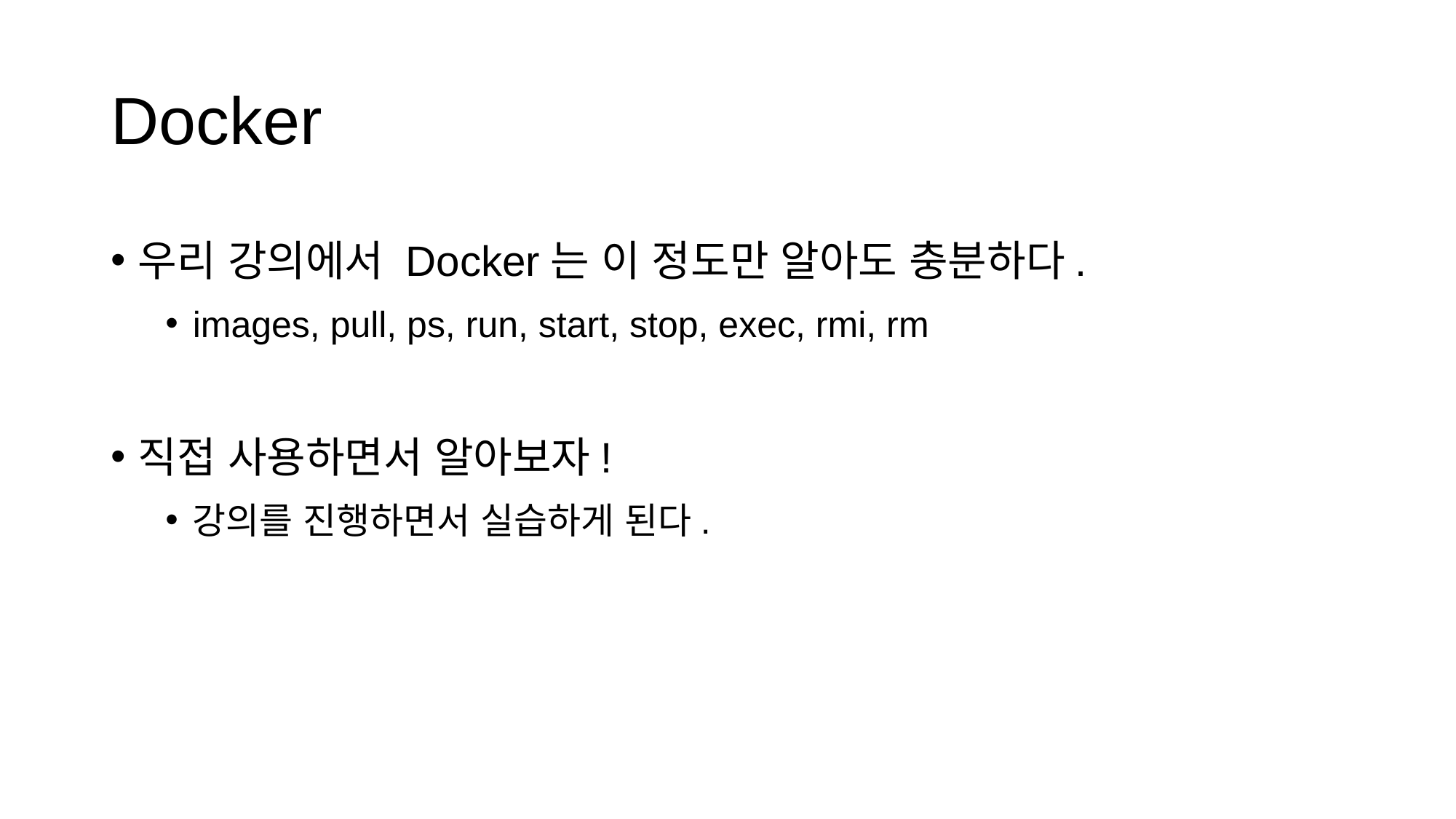

# Docker
우리 강의에서 Docker는 이 정도만 알아도 충분하다.
images, pull, ps, run, start, stop, exec, rmi, rm

직접 사용하면서 알아보자!
강의를 진행하면서 실습하게 된다.